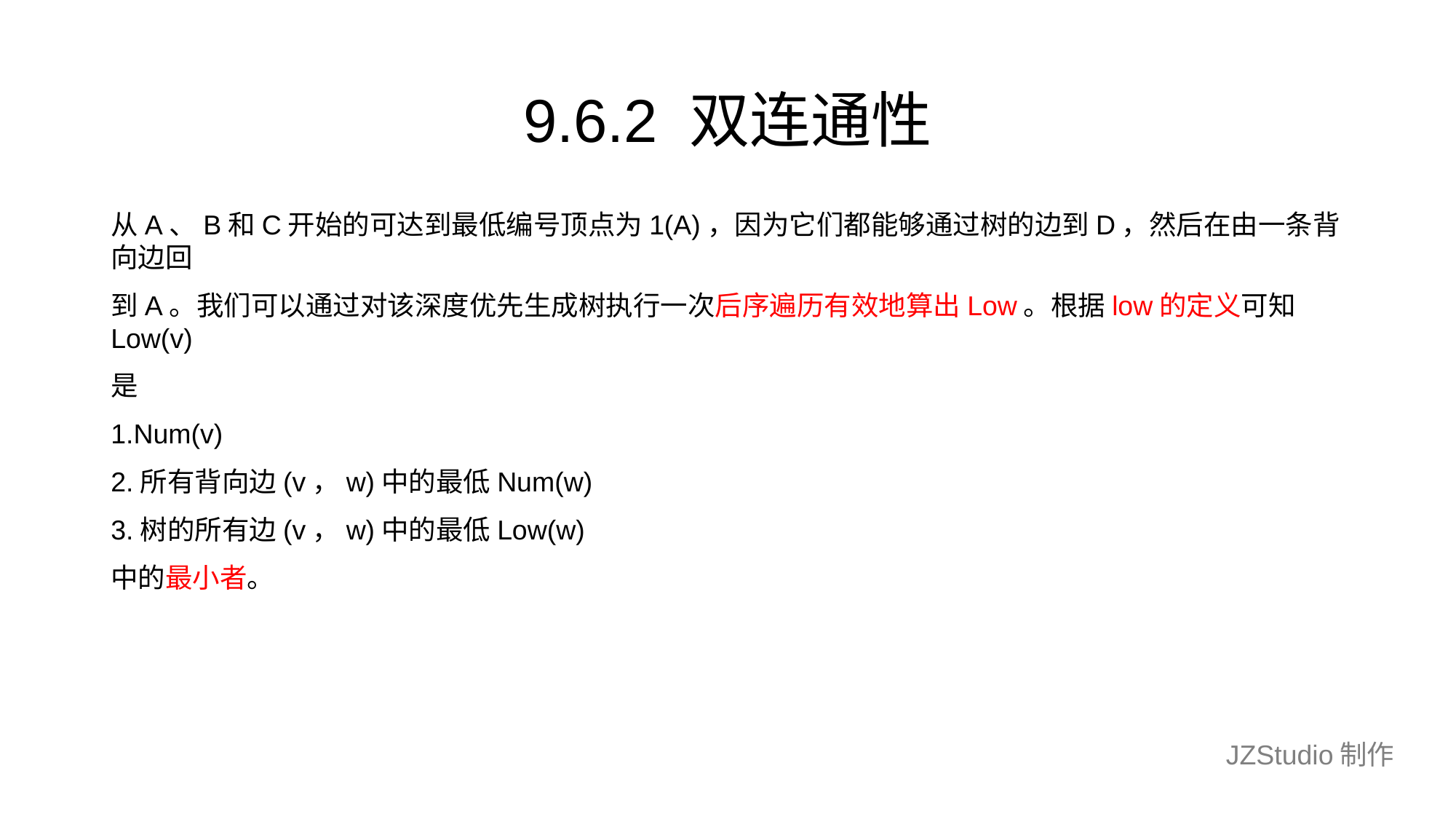

# 9.6.2 双连通性
从A、B和C开始的可达到最低编号顶点为1(A)，因为它们都能够通过树的边到D，然后在由一条背向边回
到A。我们可以通过对该深度优先生成树执行一次后序遍历有效地算出Low。根据low的定义可知Low(v)
是
1.Num(v)
2.所有背向边(v，w)中的最低Num(w)
3.树的所有边(v，w)中的最低Low(w)
中的最小者。